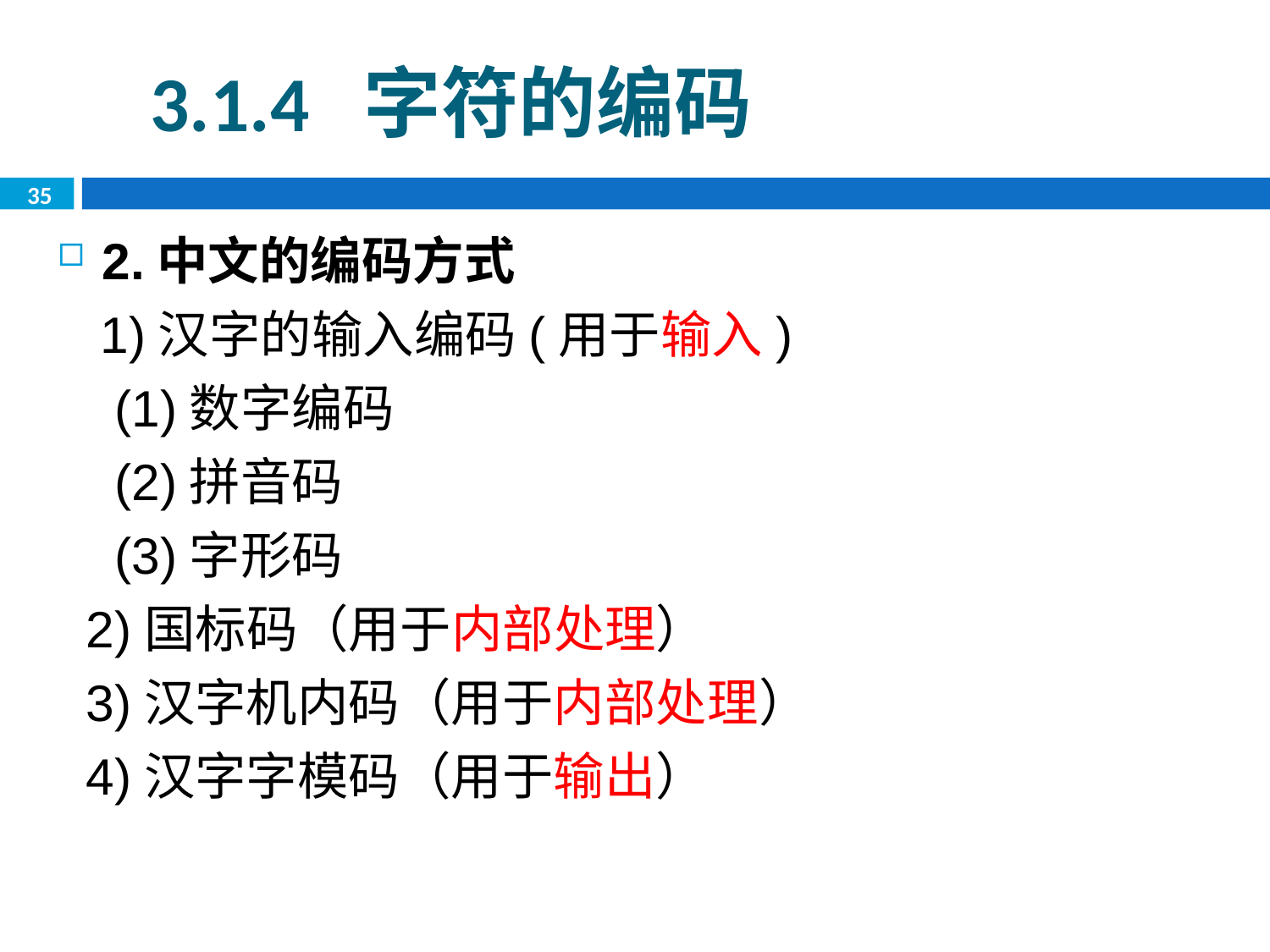

3.1.4  字符的编码
35
2.中文的编码方式
   1)汉字的输入编码(用于输入)
    (1)数字编码
    (2)拼音码
    (3)字形码
  2)国标码（用于内部处理）
  3)汉字机内码（用于内部处理）
  4)汉字字模码（用于输出）